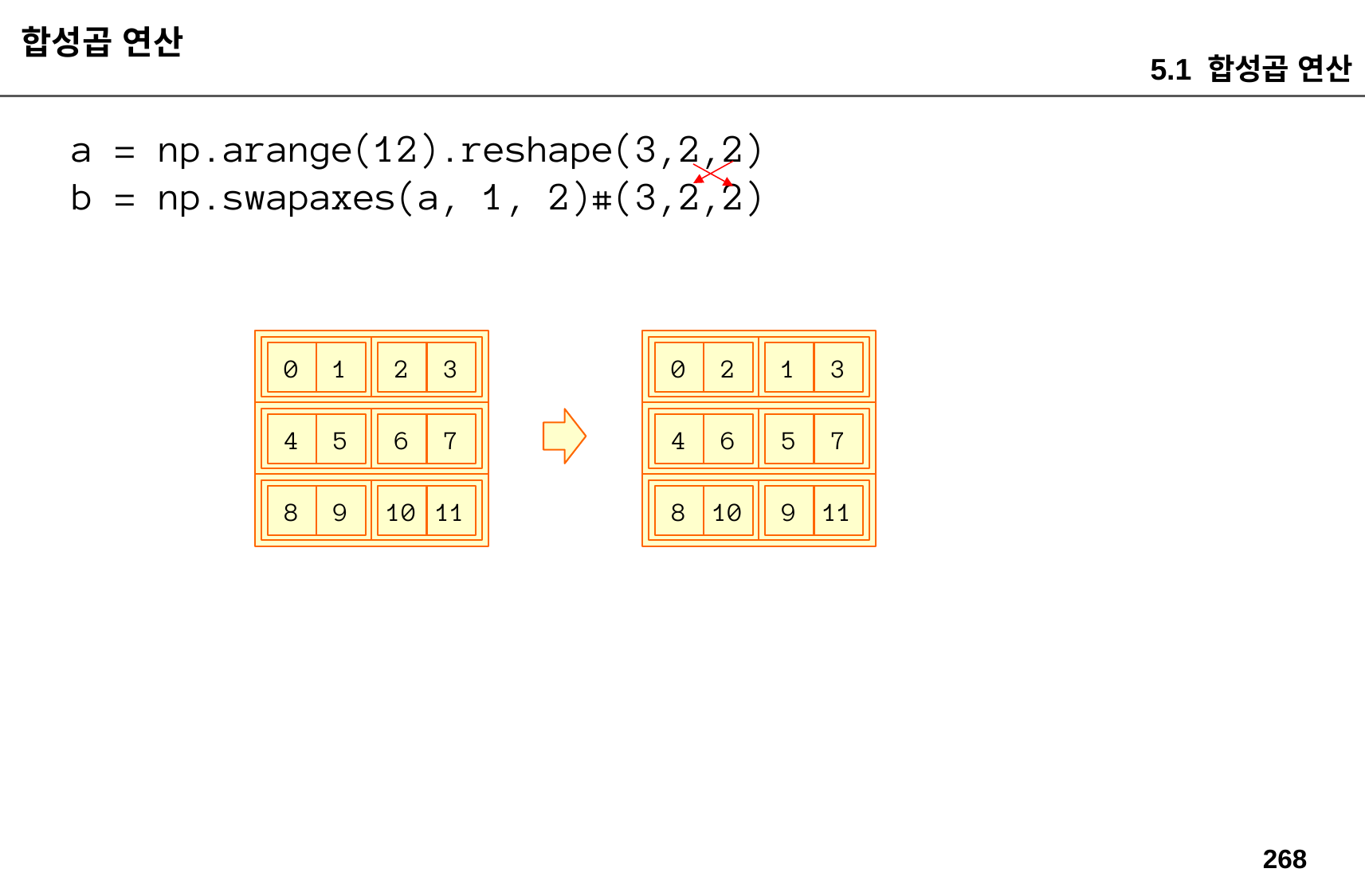

합성곱 연산
5.1 합성곱 연산
a = np.arange(12).reshape(3,2,2)
b = np.swapaxes(a, 1, 2)#(3,2,2)

1
3
2
3
0
2
0
1

5
7
6
7
4
6
4
5

9
11
10
11
8
10
8
9